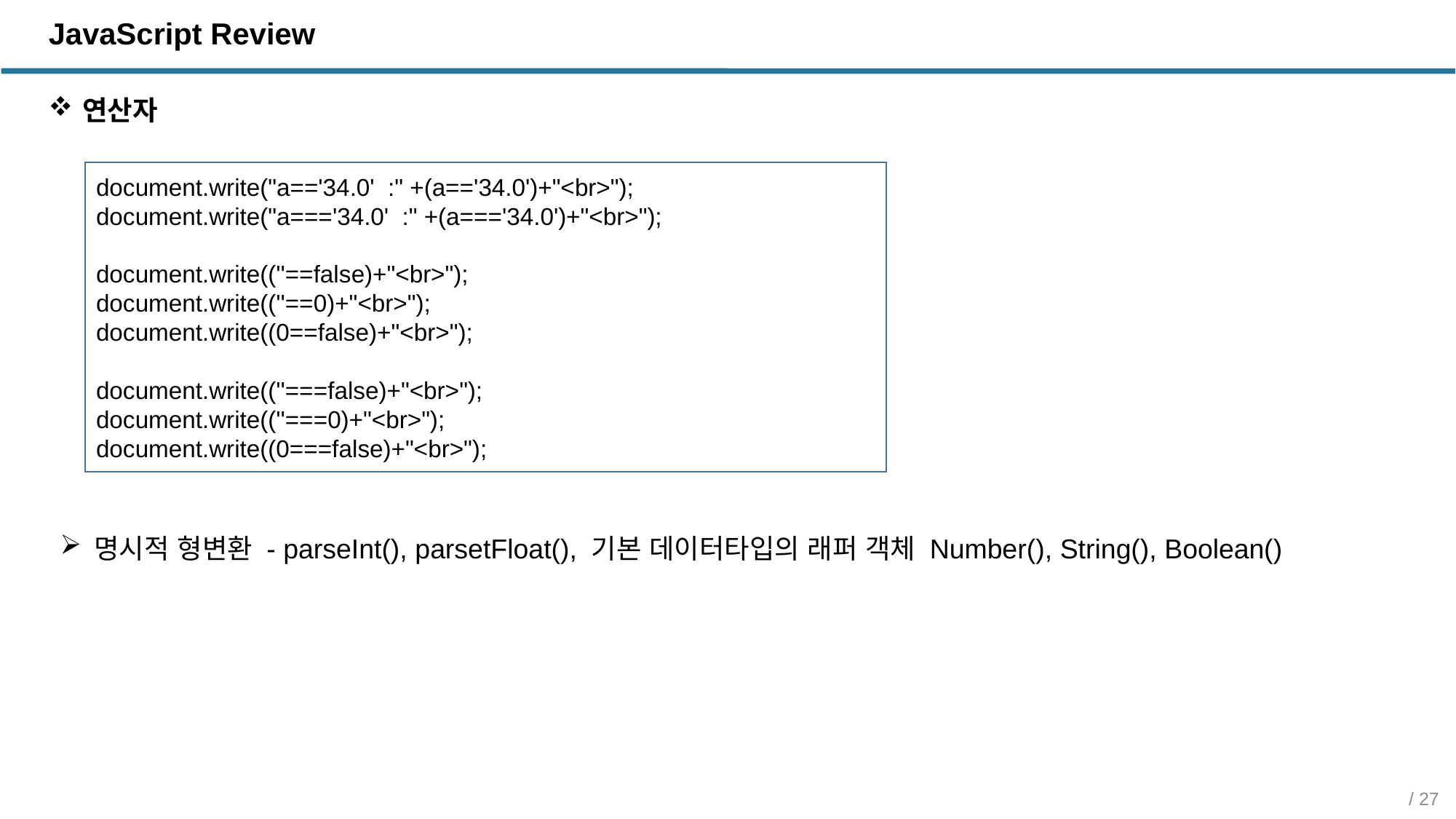

JavaScript Review
연산자
document.write("a=='34.0'  :" +(a=='34.0')+"<br>");
document.write("a==='34.0'  :" +(a==='34.0')+"<br>");

document.write((''==false)+"<br>");
document.write((''==0)+"<br>");
document.write((0==false)+"<br>");

document.write((''===false)+"<br>");
document.write((''===0)+"<br>");
document.write((0===false)+"<br>");
명시적 형변환 - parseInt(), parsetFloat(), 기본 데이터타입의 래퍼 객체 Number(), String(), Boolean()
/ 27